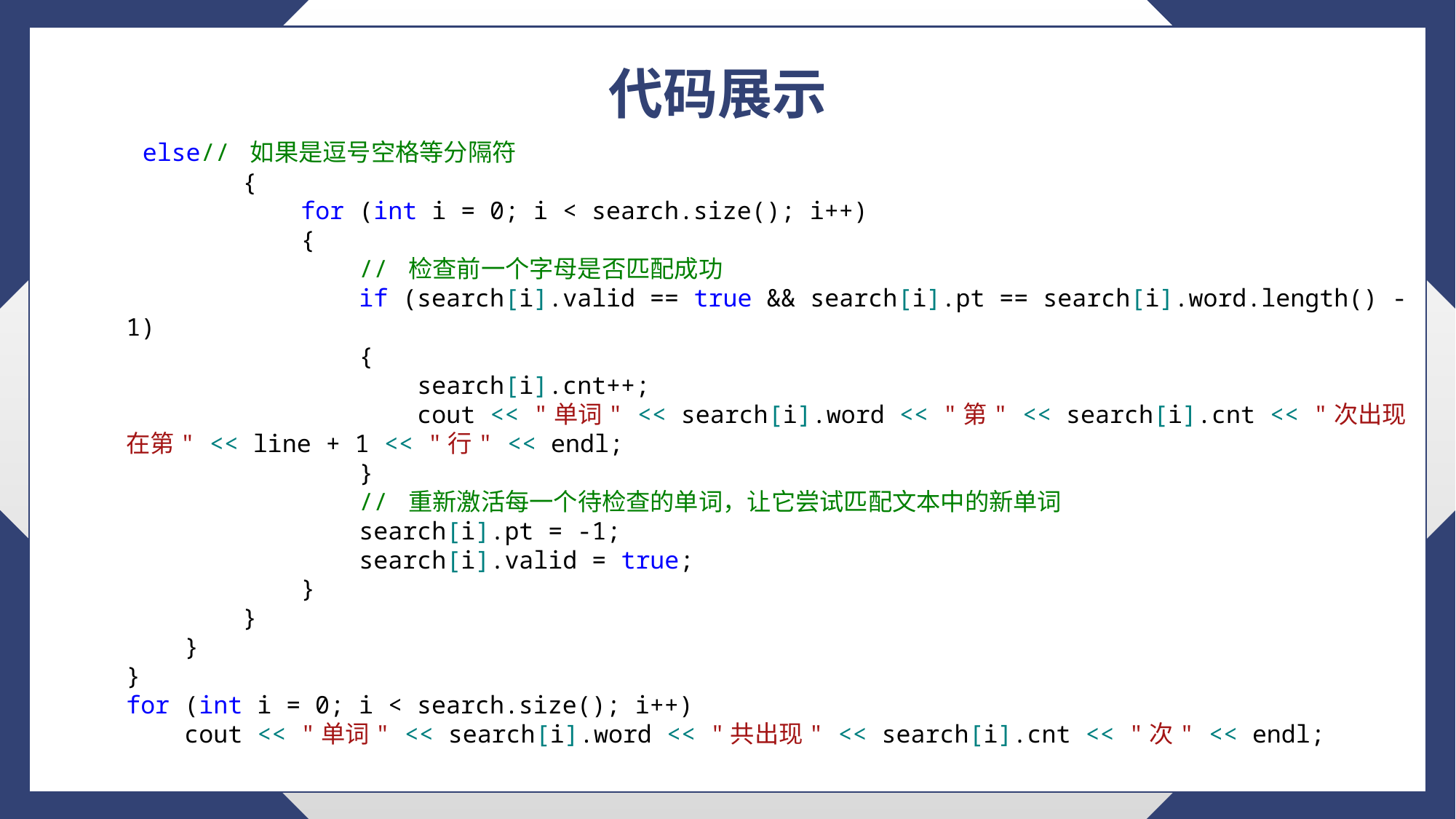

代码展示
 else// 如果是逗号空格等分隔符
        {
            for (int i = 0; i < search.size(); i++)
            {
                // 检查前一个字母是否匹配成功
                if (search[i].valid == true && search[i].pt == search[i].word.length() - 1)
                {
                    search[i].cnt++;
                    cout << "单词" << search[i].word << "第" << search[i].cnt << "次出现在第" << line + 1 << "行" << endl;
                }
                // 重新激活每一个待检查的单词，让它尝试匹配文本中的新单词
                search[i].pt = -1;
                search[i].valid = true;
            }
        }
    }
}
for (int i = 0; i < search.size(); i++)
    cout << "单词" << search[i].word << "共出现" << search[i].cnt << "次" << endl;